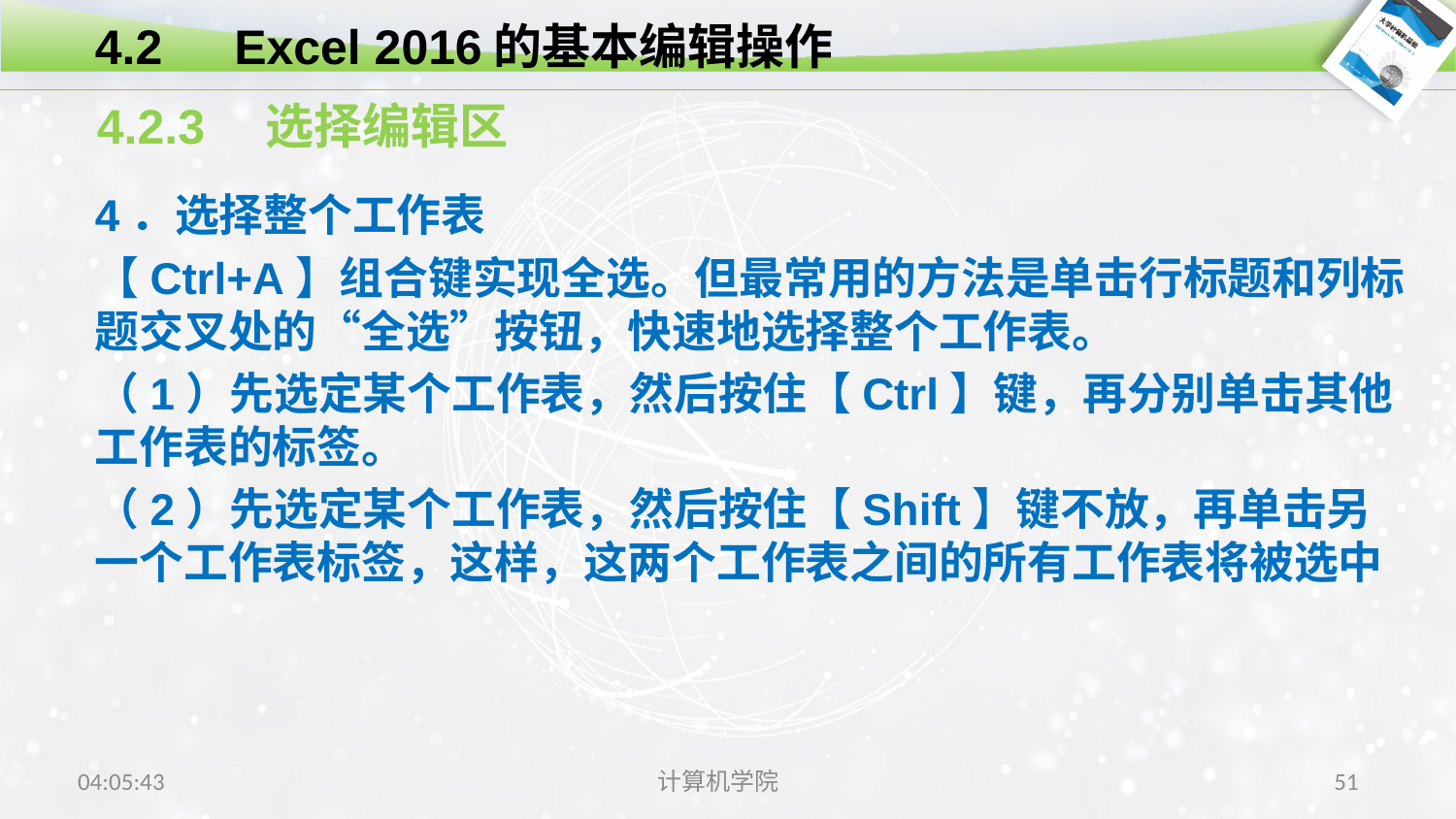

4.2　Excel 2016的基本编辑操作
4.2.3　选择编辑区

4．选择整个工作表
【Ctrl+A】组合键实现全选。但最常用的方法是单击行标题和列标题交叉处的“全选”按钮，快速地选择整个工作表。
（1）先选定某个工作表，然后按住【Ctrl】键，再分别单击其他工作表的标签。
（2）先选定某个工作表，然后按住【Shift】键不放，再单击另一个工作表标签，这样，这两个工作表之间的所有工作表将被选中